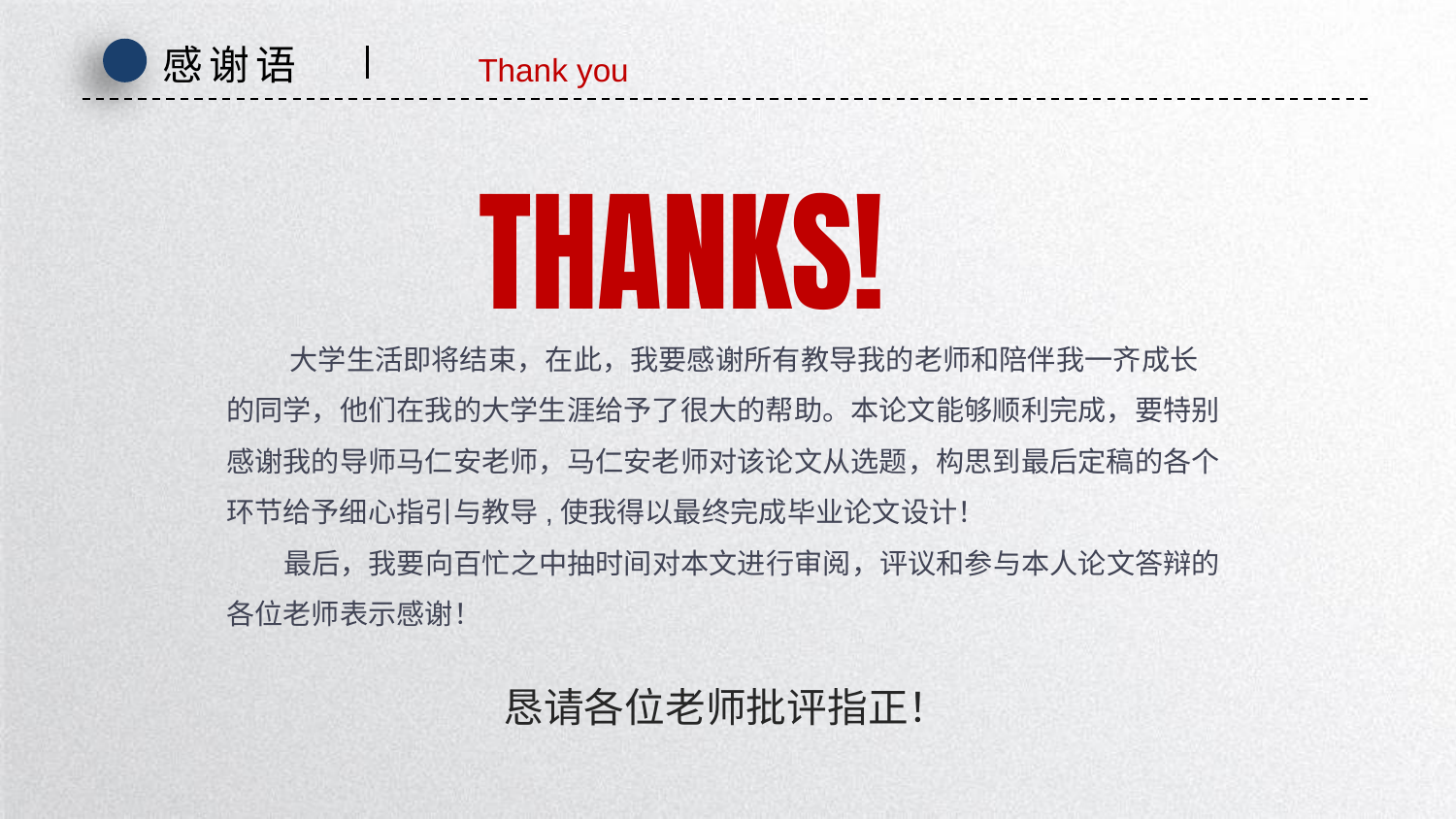

感谢语

Thank you
THANKS!
         大学生活即将结束，在此，我要感谢所有教导我的老师和陪伴我一齐成长的同学，他们在我的大学生涯给予了很大的帮助。本论文能够顺利完成，要特别感谢我的导师马仁安老师，马仁安老师对该论文从选题，构思到最后定稿的各个环节给予细心指引与教导,使我得以最终完成毕业论文设计！
        最后，我要向百忙之中抽时间对本文进行审阅，评议和参与本人论文答辩的各位老师表示感谢！
恳请各位老师批评指正！